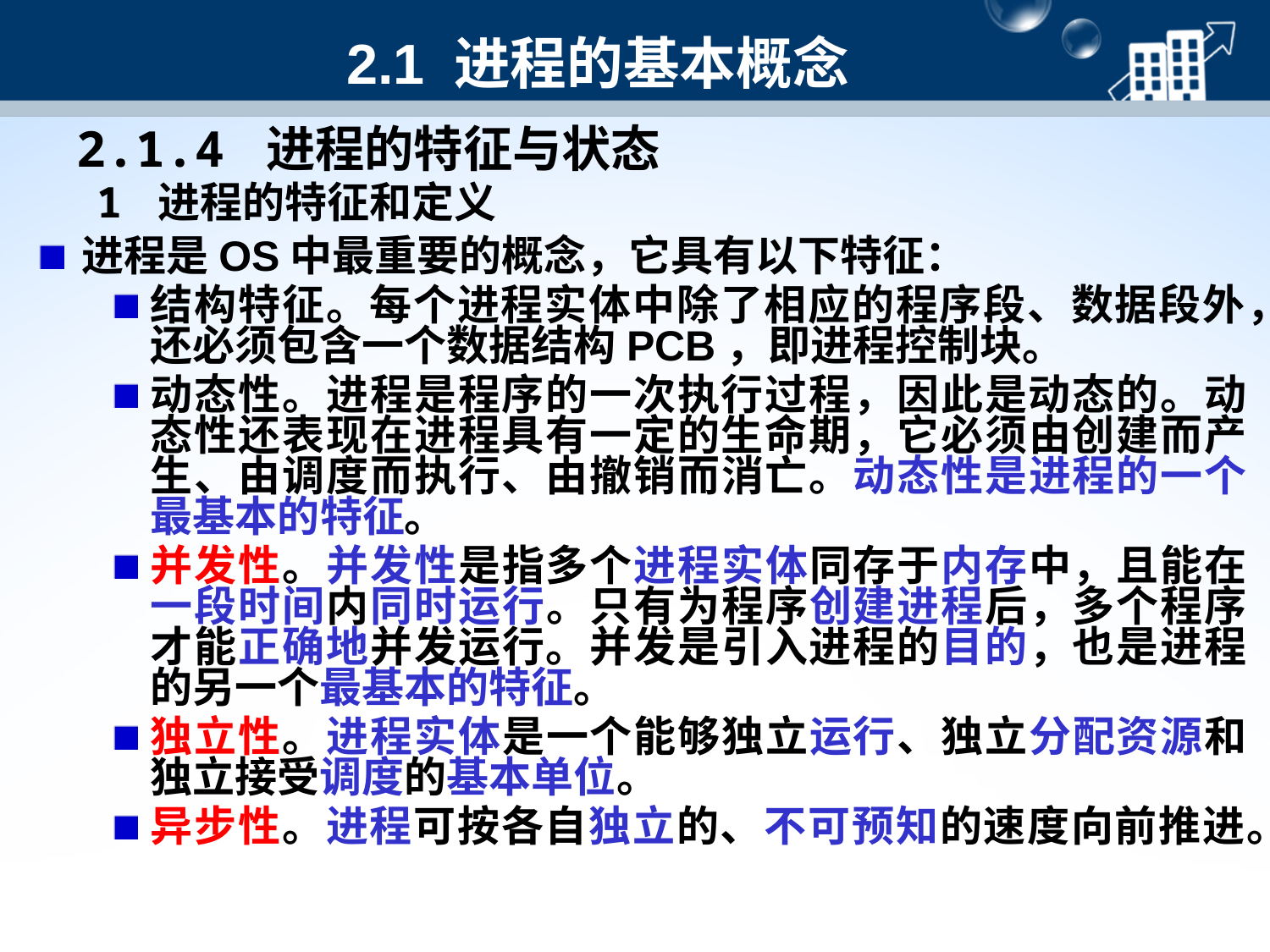

# 2.1 进程的基本概念
2.1.4 进程的特征与状态
1 进程的特征和定义
进程是OS中最重要的概念，它具有以下特征：
结构特征。每个进程实体中除了相应的程序段、数据段外，还必须包含一个数据结构PCB，即进程控制块。
动态性。进程是程序的一次执行过程，因此是动态的。动态性还表现在进程具有一定的生命期，它必须由创建而产生、由调度而执行、由撤销而消亡。动态性是进程的一个最基本的特征。
并发性。并发性是指多个进程实体同存于内存中，且能在一段时间内同时运行。只有为程序创建进程后，多个程序才能正确地并发运行。并发是引入进程的目的，也是进程的另一个最基本的特征。
独立性。进程实体是一个能够独立运行、独立分配资源和独立接受调度的基本单位。
异步性。进程可按各自独立的、不可预知的速度向前推进。